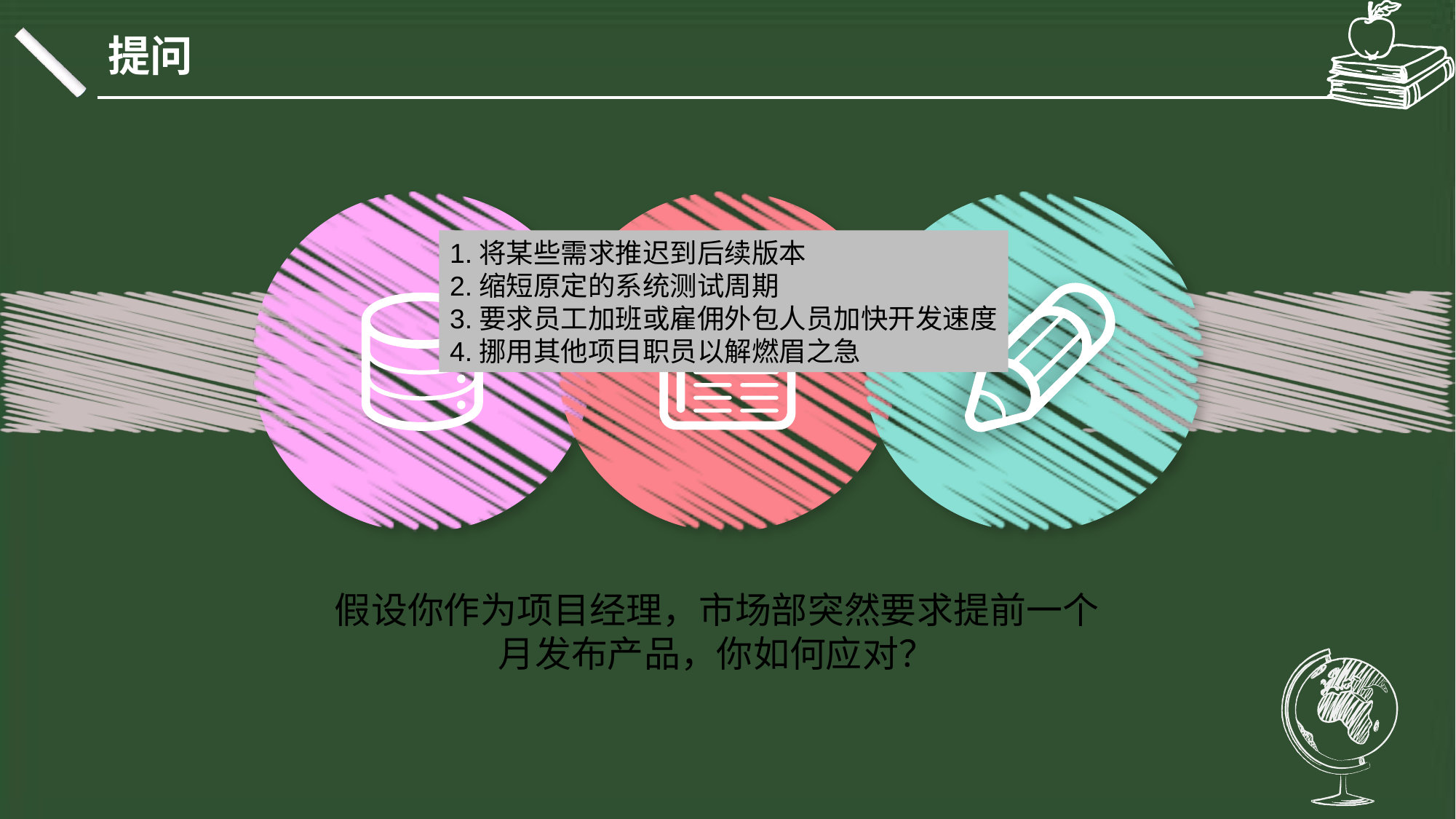

提问

1.将某些需求推迟到后续版本
2.缩短原定的系统测试周期
3.要求员工加班或雇佣外包人员加快开发速度
4.挪用其他项目职员以解燃眉之急

假设你作为项目经理，市场部突然要求提前一个月发布产品，你如何应对？
延时